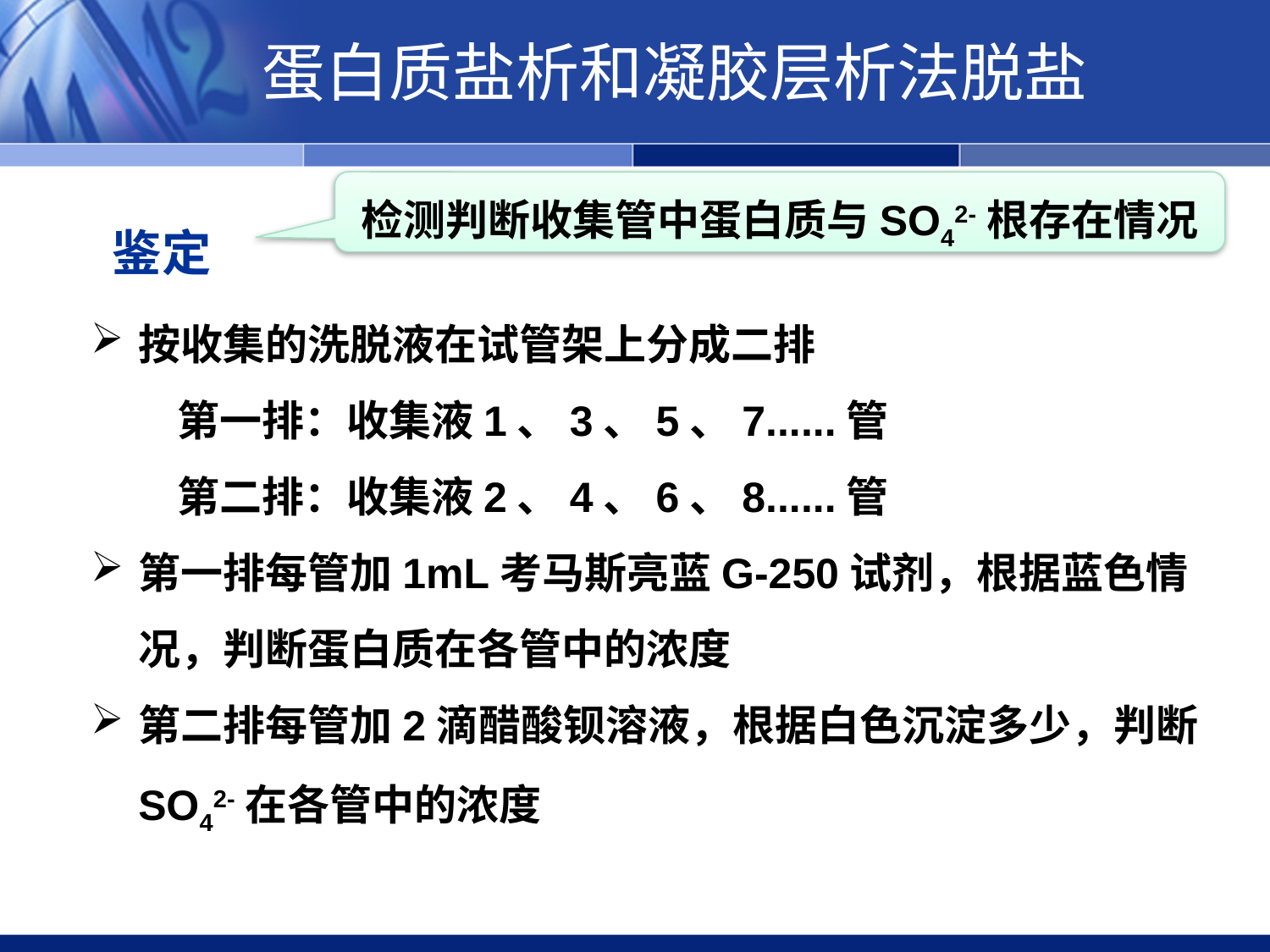

蛋白质盐析和凝胶层析法脱盐
检测判断收集管中蛋白质与SO42-根存在情况
鉴定
按收集的洗脱液在试管架上分成二排
        第一排：收集液1、3、5、7......管
        第二排：收集液2、4、6、8......管
第一排每管加1mL考马斯亮蓝G-250试剂，根据蓝色情况，判断蛋白质在各管中的浓度
第二排每管加2滴醋酸钡溶液，根据白色沉淀多少，判断 SO42-在各管中的浓度